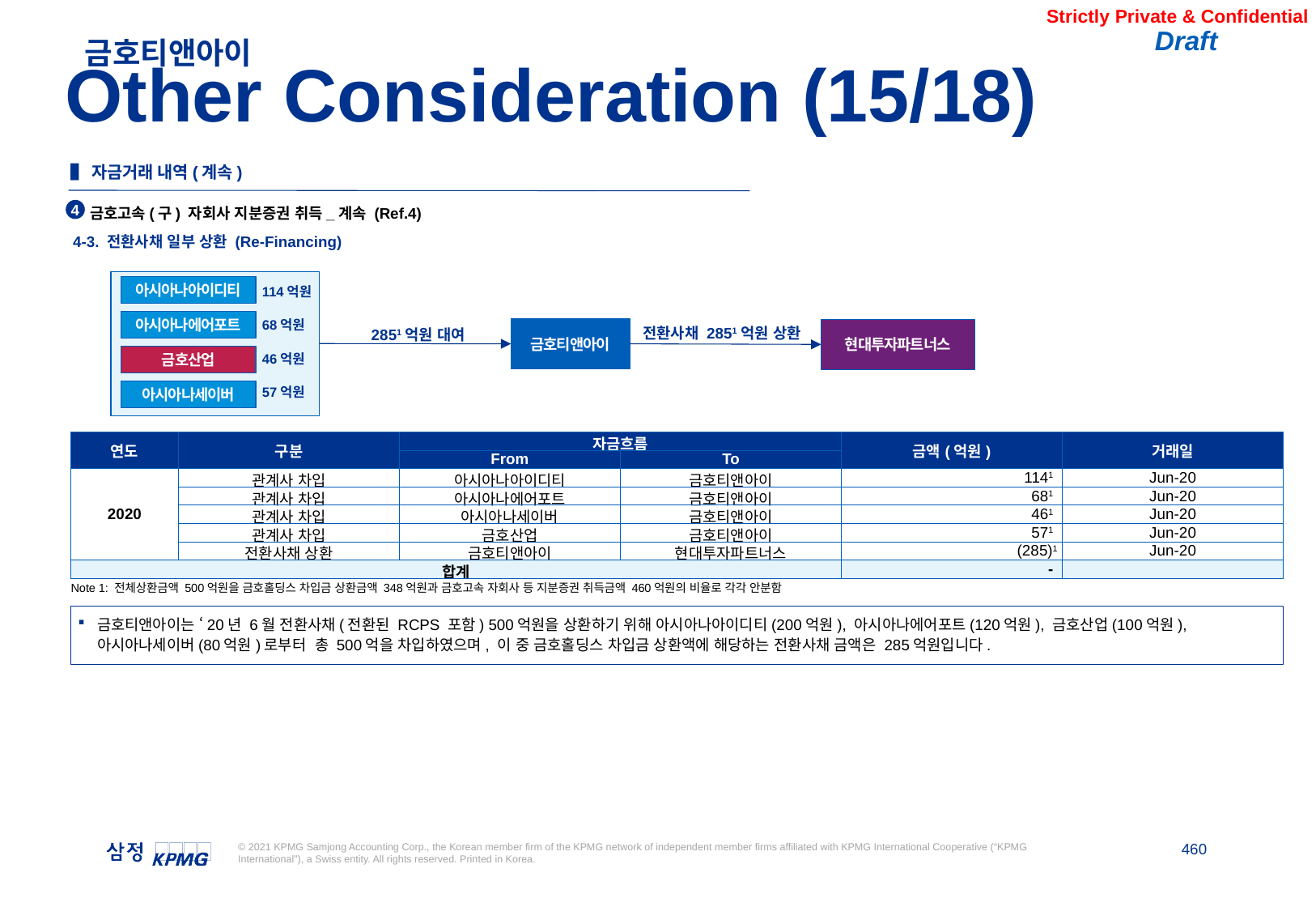

금호티앤아이
Other Consideration (15/18)
▌자금거래 내역(계속)

4
금호고속(구) 자회사 지분증권 취득_계속 (Ref.4)
4-3. 전환사채 일부 상환 (Re-Financing)
| 114억원 |
| --- |
| 68억원 |
| 46억원 |
| 57억원 |

아시아나아이디티
아시아나에어포트
전환사채 2851억원 상환
2851억원 대여
금호티앤아이
현대투자파트너스
금호산업
아시아나세이버
| 연도 | 구분 | 자금흐름 |  | 금액(억원) | 거래일 |
| --- | --- | --- | --- | --- | --- |
|  |  | From | To |  |  |
| 2020 | 관계사 차입 | 아시아나아이디티 | 금호티앤아이 | 1141 | Jun-20 |
|  | 관계사 차입 | 아시아나에어포트 | 금호티앤아이 | 681 | Jun-20 |
|  | 관계사 차입 | 아시아나세이버 | 금호티앤아이 | 461 | Jun-20 |
|  | 관계사 차입 | 금호산업 | 금호티앤아이 | 571 | Jun-20 |
|  | 전환사채 상환 | 금호티앤아이 | 현대투자파트너스 | (285)1 | Jun-20 |
| 합계 |  |  |  | - |  |
Note 1: 전체상환금액 500억원을 금호홀딩스 차입금 상환금액 348억원과 금호고속 자회사 등 지분증권 취득금액 460억원의 비율로 각각 안분함
금호티앤아이는 ‘20년 6월 전환사채(전환된 RCPS 포함) 500억원을 상환하기 위해 아시아나아이디티(200억원), 아시아나에어포트(120억원), 금호산업(100억원), 아시아나세이버(80억원)로부터  총 500억을 차입하였으며, 이 중 금호홀딩스 차입금 상환액에 해당하는 전환사채 금액은 285억원입니다.